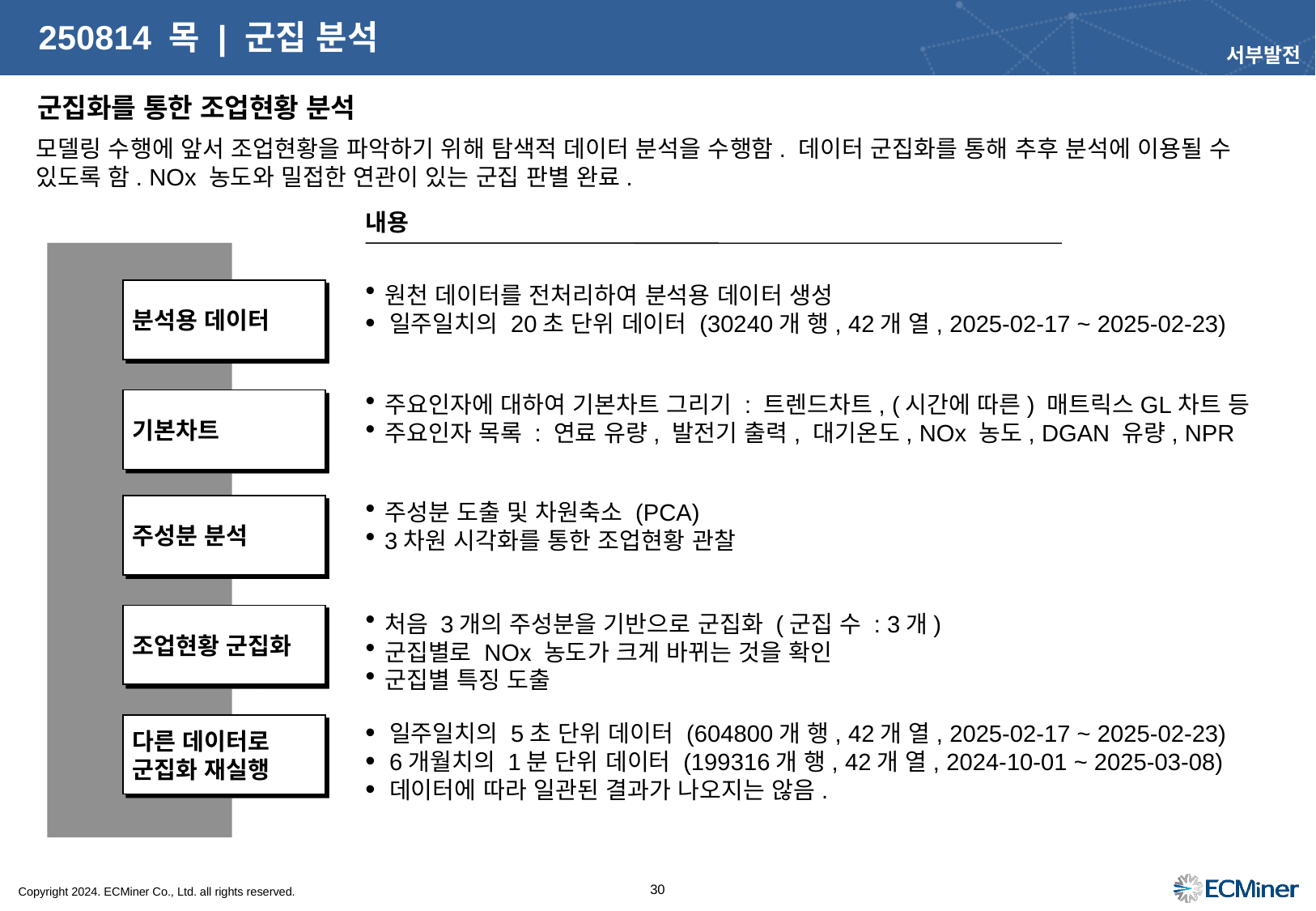

# 250814 목 | 군집 분석
서부발전
군집화를 통한 조업현황 분석
모델링 수행에 앞서 조업현황을 파악하기 위해 탐색적 데이터 분석을 수행함. 데이터 군집화를 통해 추후 분석에 이용될 수 있도록 함. NOx 농도와 밀접한 연관이 있는 군집 판별 완료.
내용

원천 데이터를 전처리하여 분석용 데이터 생성
일주일치의 20초 단위 데이터 (30240개 행, 42개 열, 2025-02-17 ~ 2025-02-23)

분석용 데이터
주요인자에 대하여 기본차트 그리기 : 트렌드차트, (시간에 따른) 매트릭스GL차트 등
주요인자 목록 : 연료 유량, 발전기 출력, 대기온도, NOx 농도, DGAN 유량, NPR

기본차트

주성분 분석
주성분 도출 및 차원축소 (PCA)
3차원 시각화를 통한 조업현황 관찰

조업현황 군집화
처음 3개의 주성분을 기반으로 군집화 (군집 수 : 3개)
군집별로 NOx 농도가 크게 바뀌는 것을 확인
군집별 특징 도출

다른 데이터로 군집화 재실행
일주일치의 5초 단위 데이터 (604800개 행, 42개 열, 2025-02-17 ~ 2025-02-23)
6개월치의 1분 단위 데이터 (199316개 행, 42개 열, 2024-10-01 ~ 2025-03-08)
데이터에 따라 일관된 결과가 나오지는 않음.